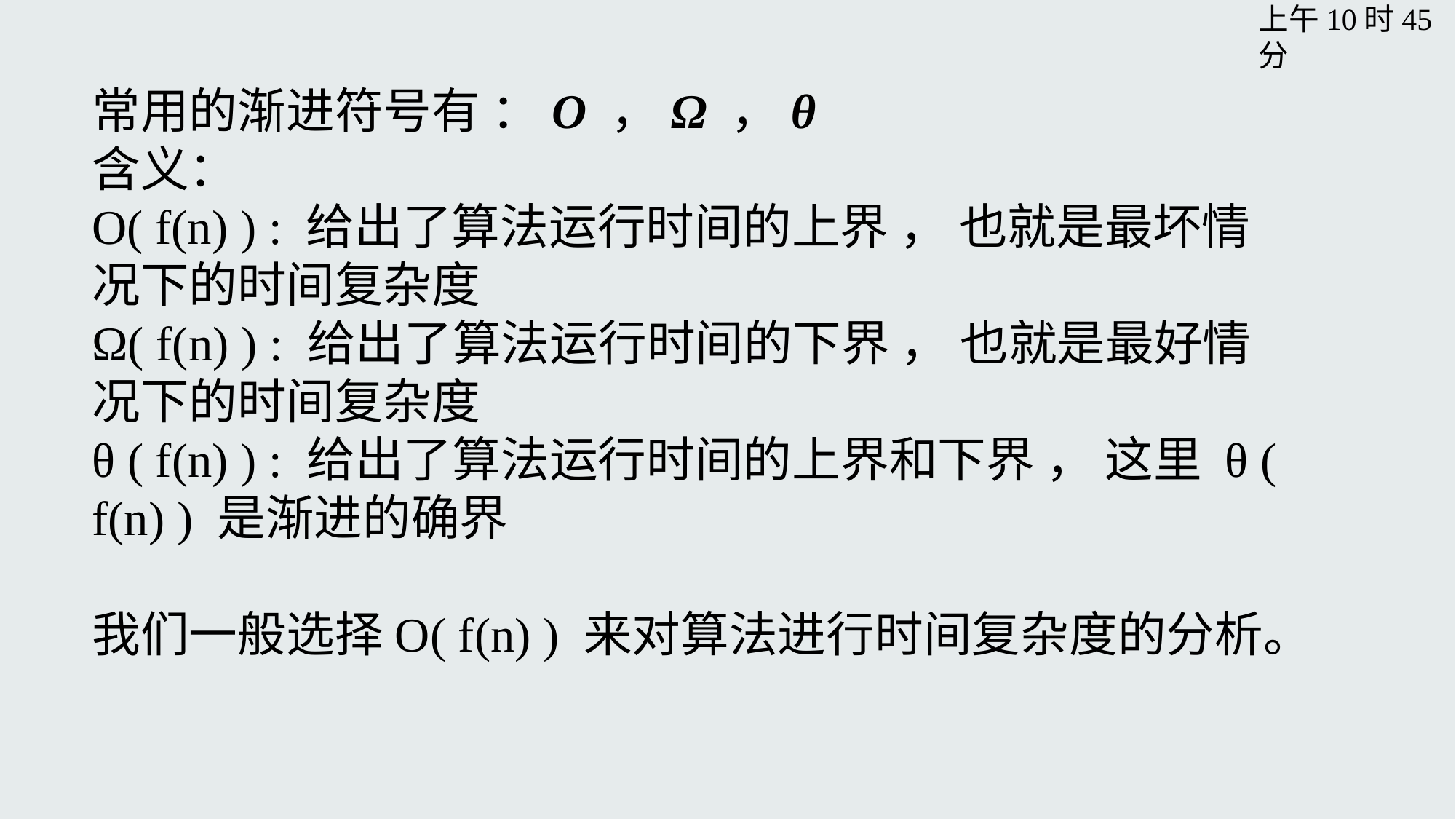

常用的渐进符号有 ：O ，Ω ，θ
含义：
O( f(n) ) : 给出了算法运行时间的上界 ， 也就是最坏情况下的时间复杂度
Ω( f(n) ) : 给出了算法运行时间的下界 ， 也就是最好情况下的时间复杂度
θ ( f(n) ) : 给出了算法运行时间的上界和下界 ， 这里 θ ( f(n) ) 是渐进的确界

我们一般选择O( f(n) ) 来对算法进行时间复杂度的分析。